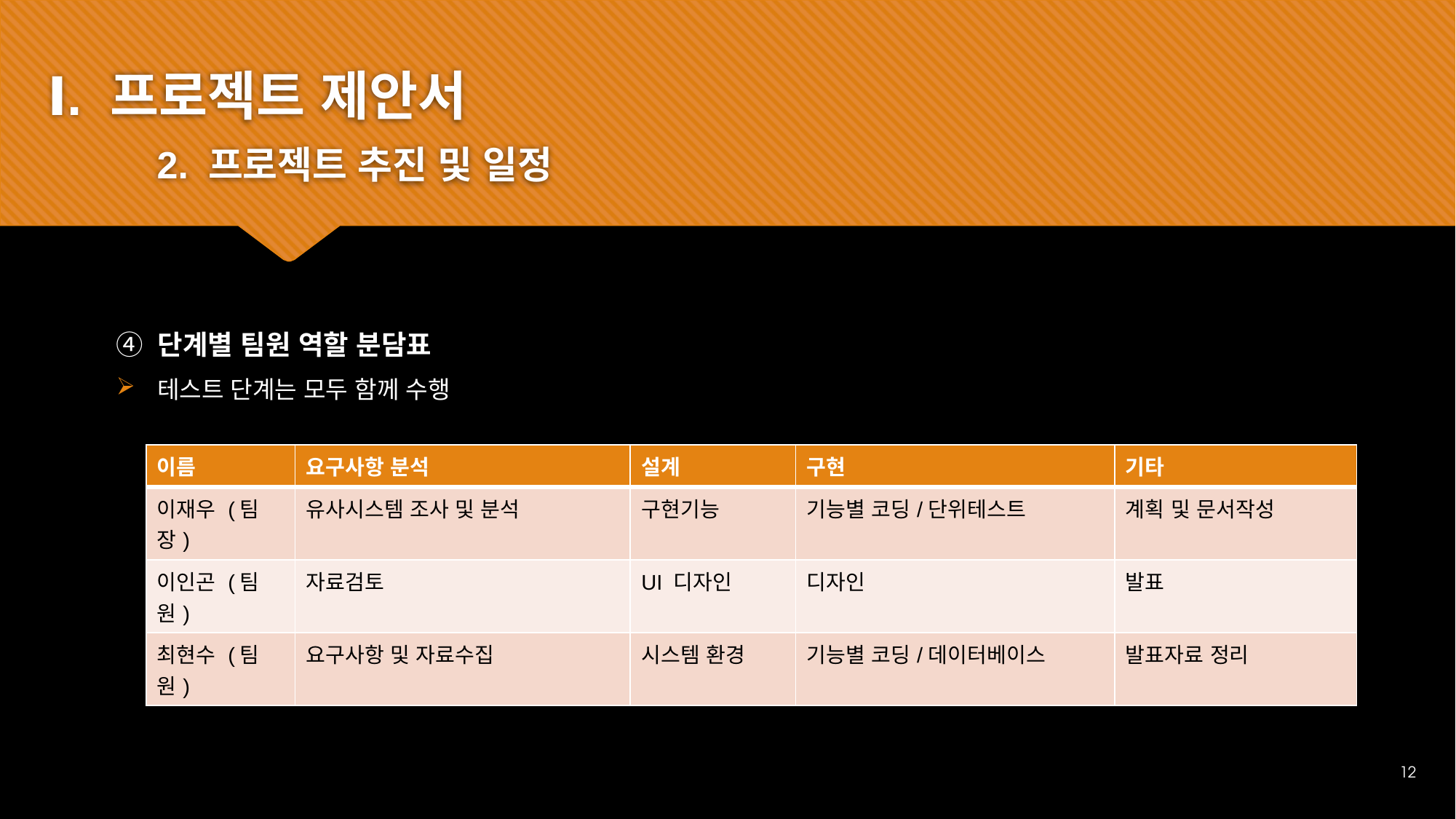

④ 단계별 팀원 역할 분담표
테스트 단계는 모두 함께 수행

Ⅰ. 프로젝트 제안서
	2. 프로젝트 추진 및 일정
| 이름 | 요구사항 분석 | 설계 | 구현 | 기타 |
| --- | --- | --- | --- | --- |
| 이재우 (팀장) | 유사시스템 조사 및 분석 | 구현기능 | 기능별 코딩/단위테스트 | 계획 및 문서작성 |
| 이인곤 (팀원) | 자료검토 | UI 디자인 | 디자인 | 발표 |
| 최현수 (팀원) | 요구사항 및 자료수집 | 시스템 환경 | 기능별 코딩/데이터베이스 | 발표자료 정리 |
12